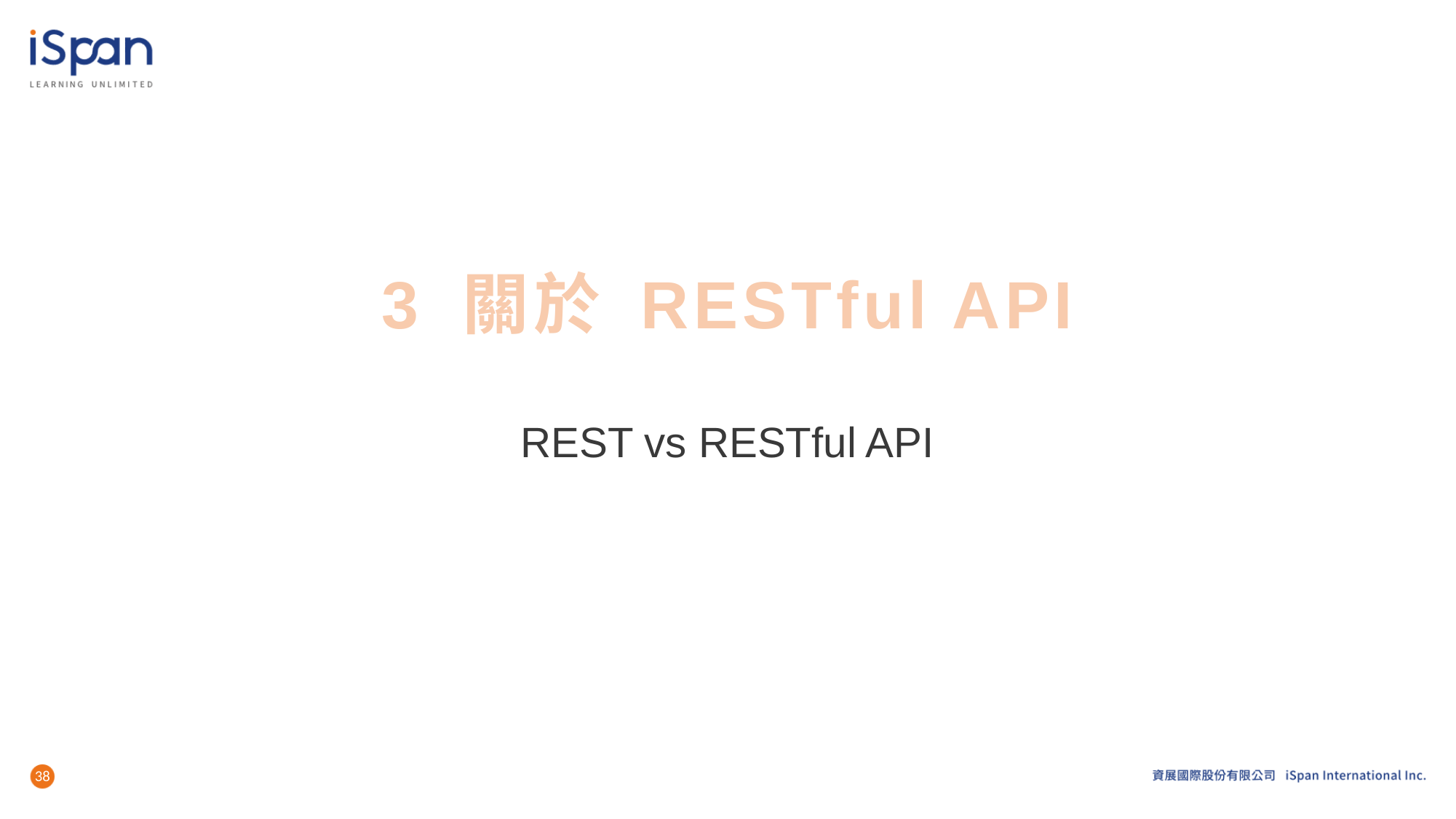

# 3 關於 RESTful API
REST vs RESTful API
38